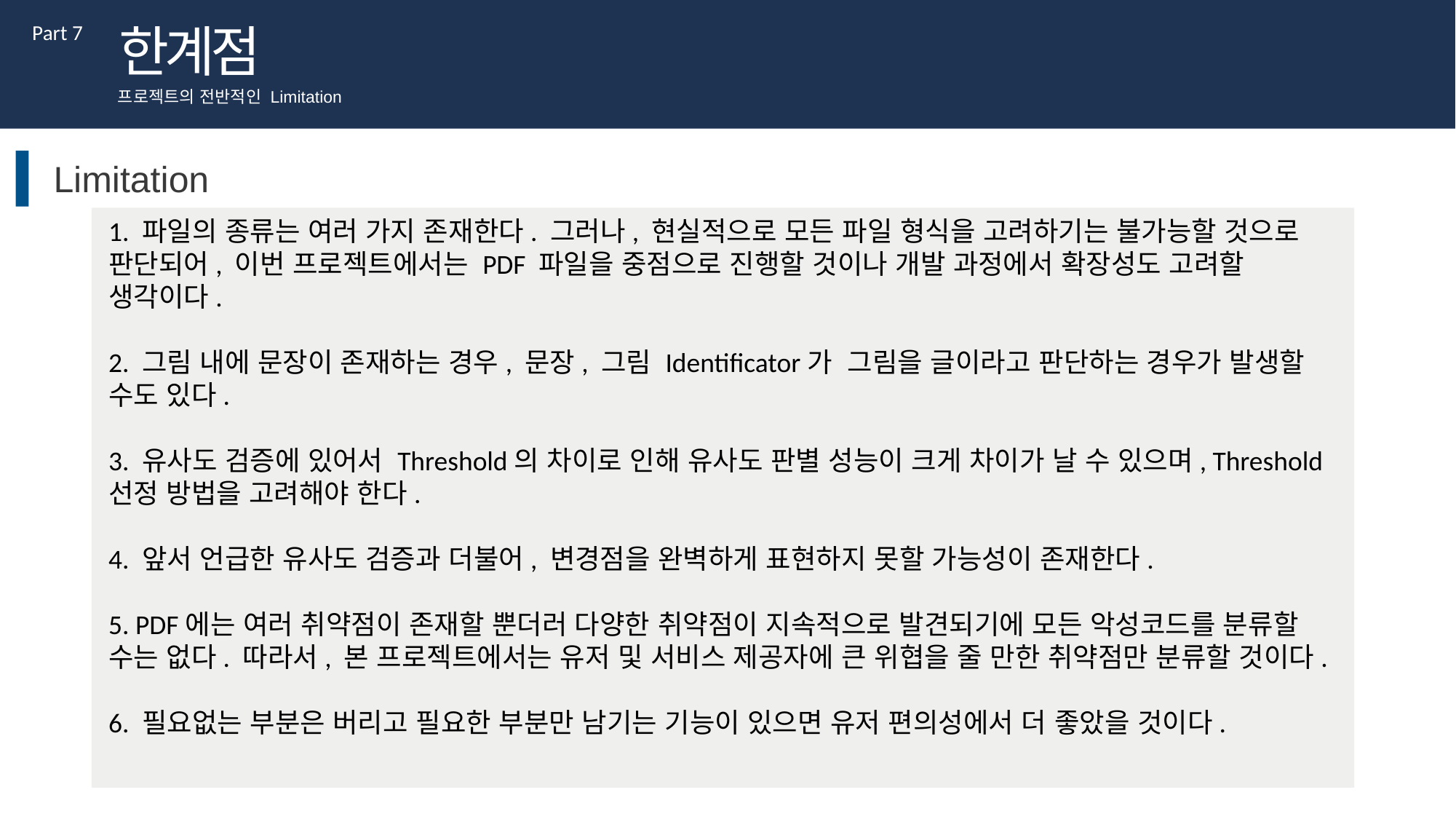

한계점
Part 7
프로젝트의 전반적인 Limitation

Limitation

1. 파일의 종류는 여러 가지 존재한다. 그러나, 현실적으로 모든 파일 형식을 고려하기는 불가능할 것으로 판단되어, 이번 프로젝트에서는 PDF 파일을 중점으로 진행할 것이나 개발 과정에서 확장성도 고려할 생각이다.

2. 그림 내에 문장이 존재하는 경우, 문장, 그림 Identificator가  그림을 글이라고 판단하는 경우가 발생할 수도 있다.

3. 유사도 검증에 있어서 Threshold의 차이로 인해 유사도 판별 성능이 크게 차이가 날 수 있으며, Threshold 선정 방법을 고려해야 한다.

4. 앞서 언급한 유사도 검증과 더불어, 변경점을 완벽하게 표현하지 못할 가능성이 존재한다.

5. PDF에는 여러 취약점이 존재할 뿐더러 다양한 취약점이 지속적으로 발견되기에 모든 악성코드를 분류할 수는 없다. 따라서, 본 프로젝트에서는 유저 및 서비스 제공자에 큰 위협을 줄 만한 취약점만 분류할 것이다.

6. 필요없는 부분은 버리고 필요한 부분만 남기는 기능이 있으면 유저 편의성에서 더 좋았을 것이다.